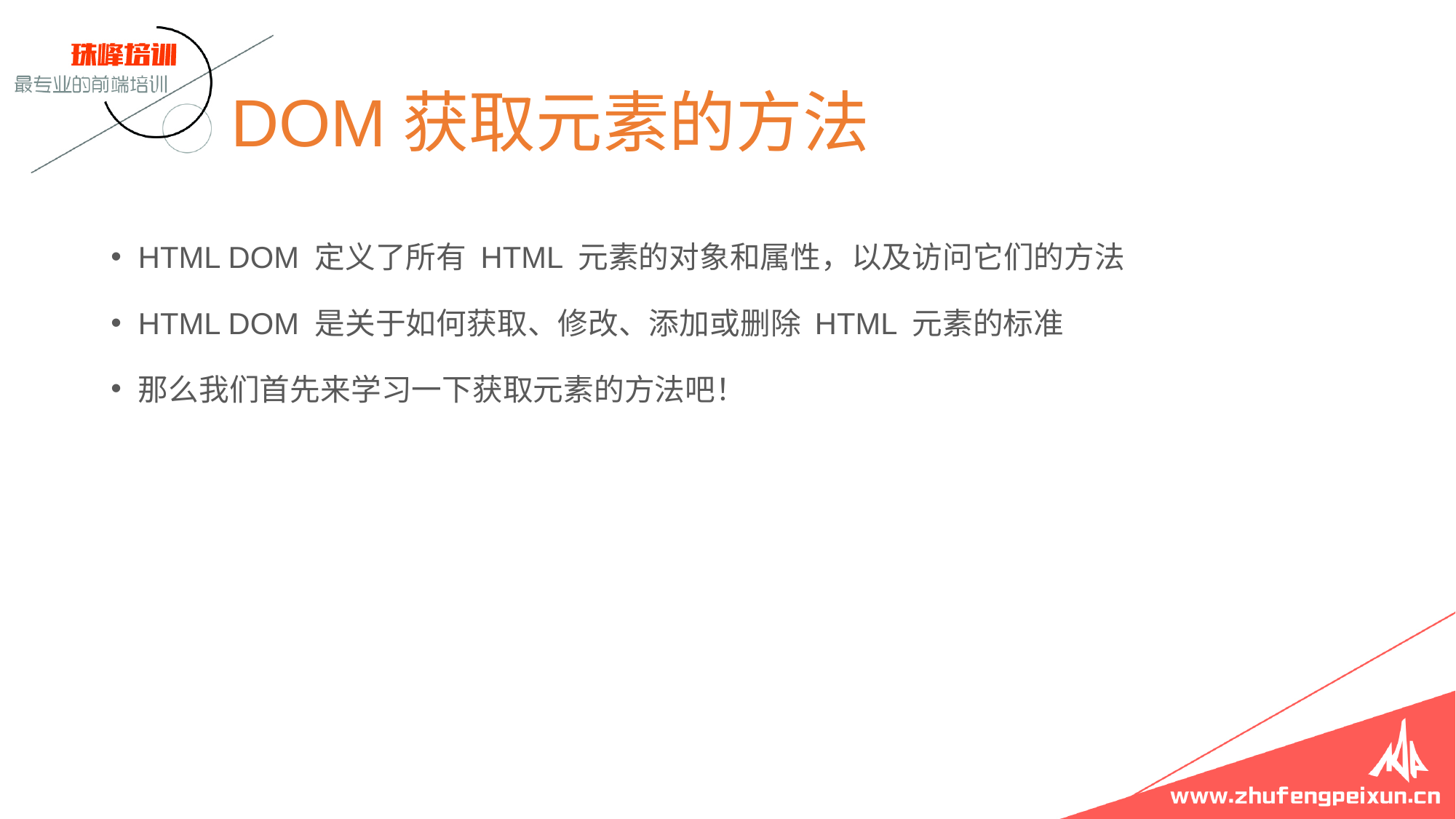

# DOM获取元素的方法
HTML DOM 定义了所有 HTML 元素的对象和属性，以及访问它们的方法
HTML DOM 是关于如何获取、修改、添加或删除 HTML 元素的标准
那么我们首先来学习一下获取元素的方法吧！